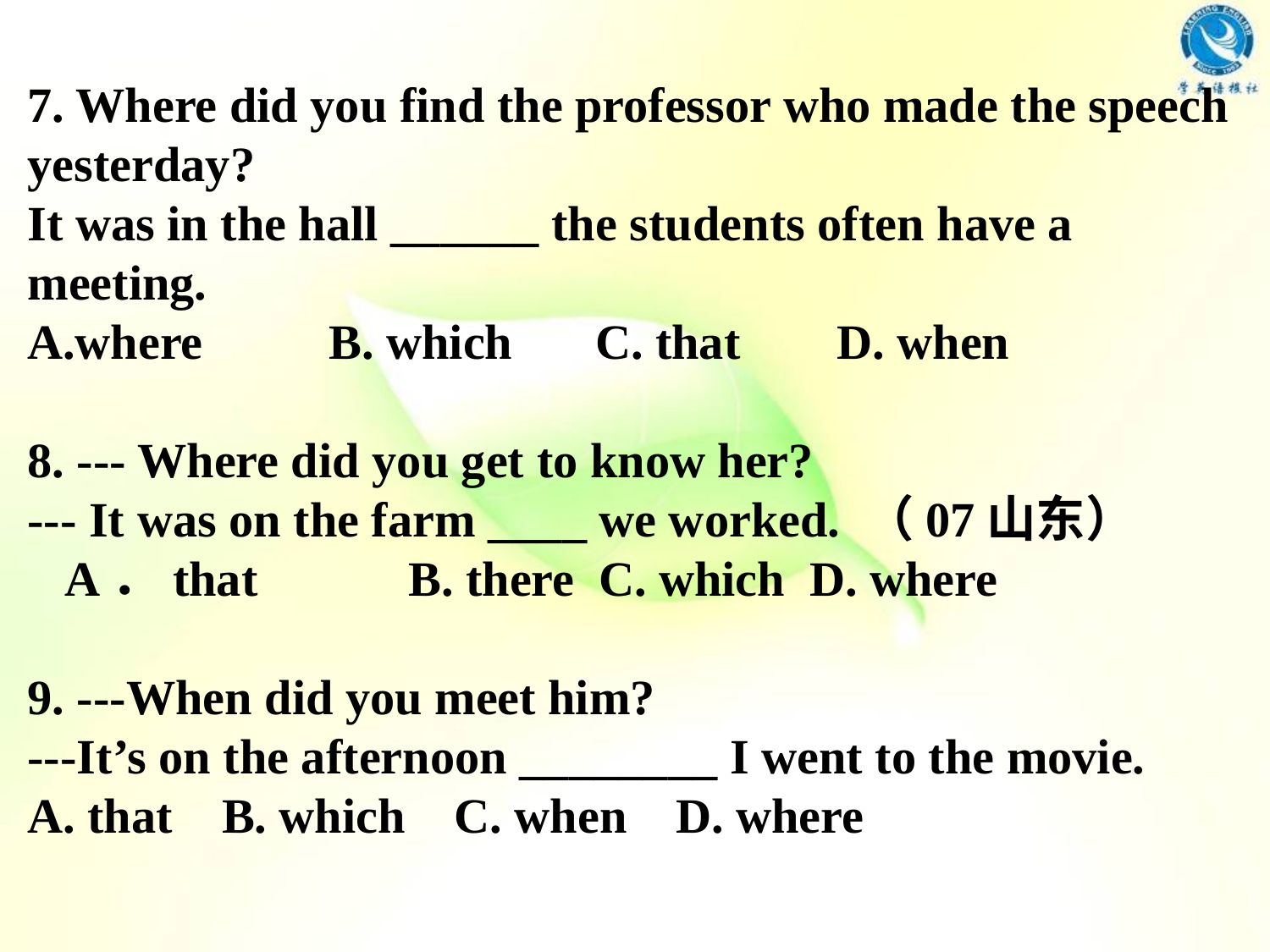

7. Where did you find the professor who made the speech yesterday?
It was in the hall ______ the students often have a meeting.
where 	B. which	 C. that 	D. when

8. --- Where did you get to know her?
--- It was on the farm ____ we worked. （07山东）
   A．that  	B. there  C. which  D. where

9. ---When did you meet him?
---It’s on the afternoon ________ I went to the movie.
A. that    B. which    C. when    D. where